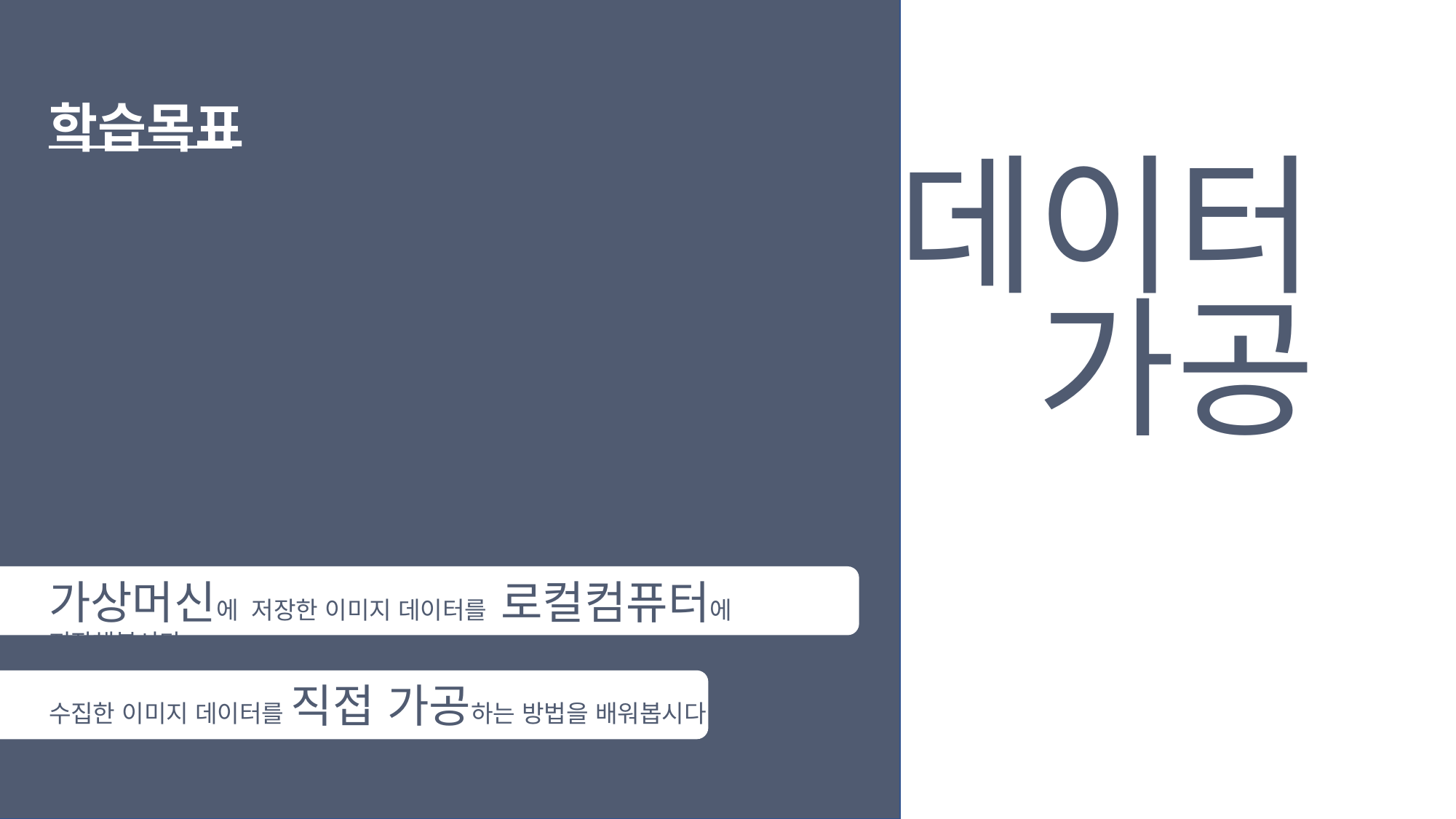

학습목표
데이터
가공

가상머신에  저장한 이미지 데이터를  로컬컴퓨터에 저장해봅시다.

수집한 이미지 데이터를 직접 가공하는 방법을 배워봅시다.